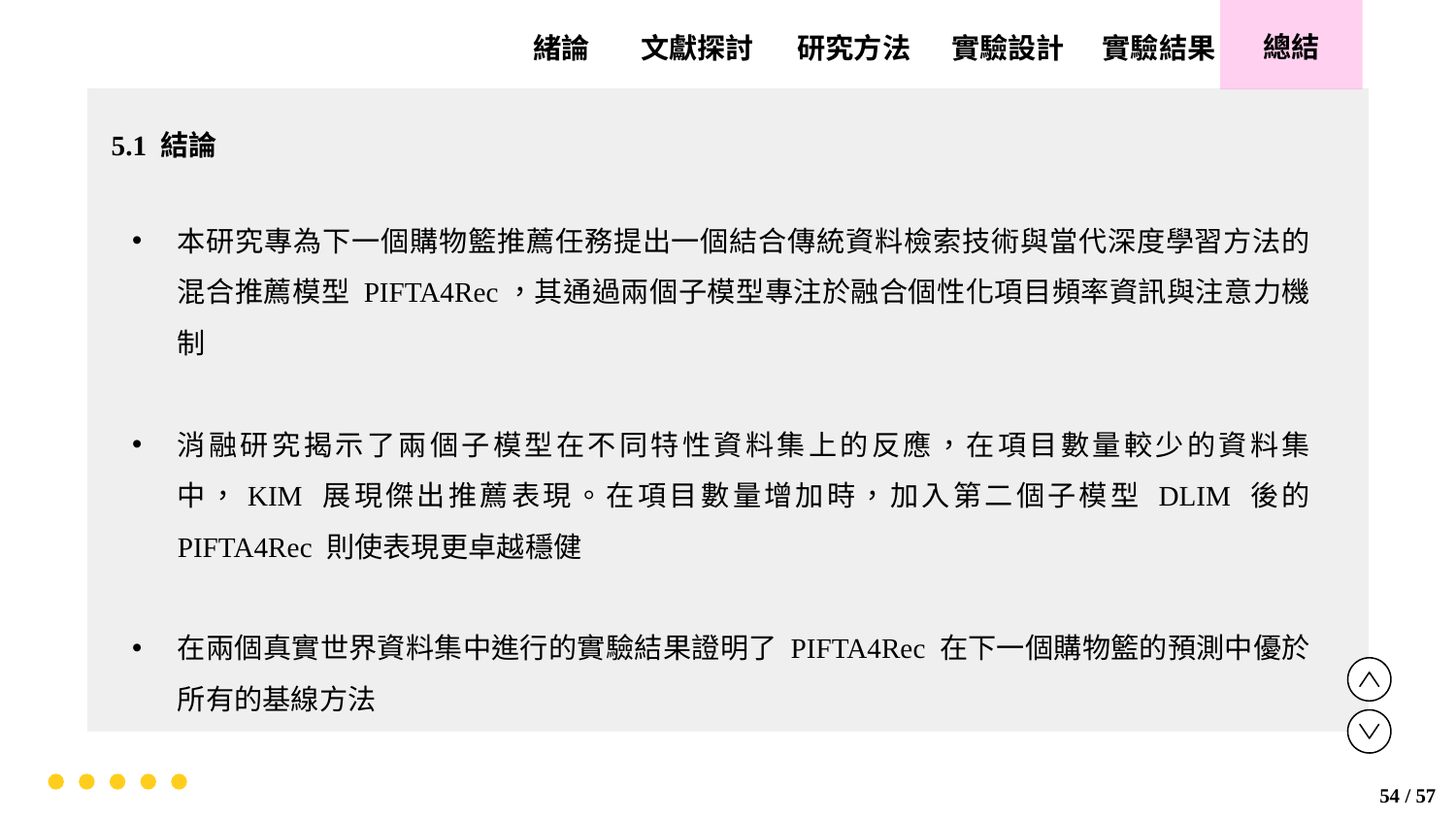

實驗設計
實驗結果
文獻探討
總結
緒論
研究方法
5.1 結論
本研究專為下一個購物籃推薦任務提出一個結合傳統資料檢索技術與當代深度學習方法的混合推薦模型 PIFTA4Rec，其通過兩個子模型專注於融合個性化項目頻率資訊與注意力機制

消融研究揭示了兩個子模型在不同特性資料集上的反應，在項目數量較少的資料集中，KIM 展現傑出推薦表現。在項目數量增加時，加入第二個子模型 DLIM 後的 PIFTA4Rec 則使表現更卓越穩健

在兩個真實世界資料集中進行的實驗結果證明了 PIFTA4Rec 在下一個購物籃的預測中優於所有的基線方法

54 / 57